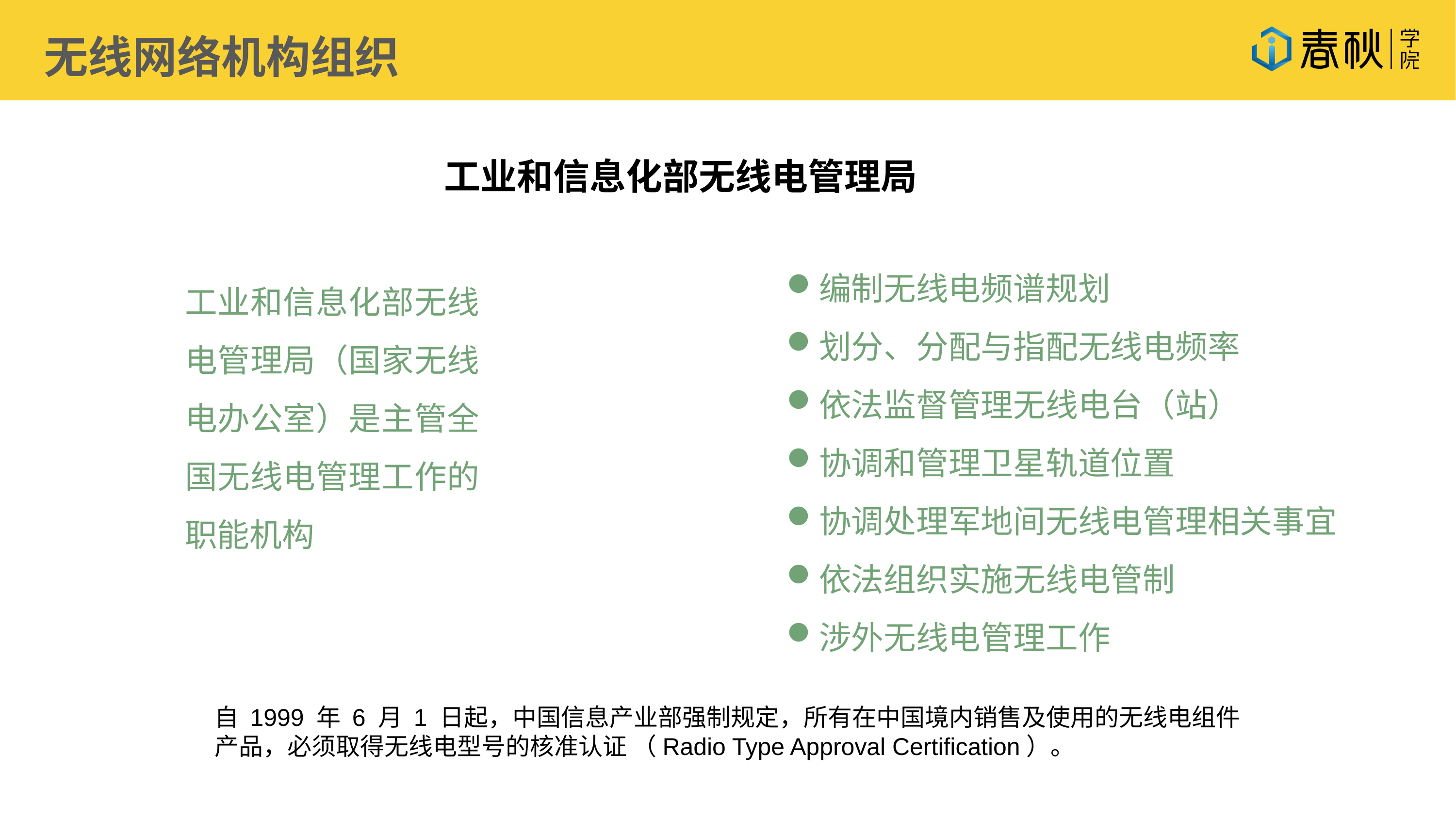

无线网络机构组织
工业和信息化部无线电管理局
编制无线电频谱规划
划分、分配与指配无线电频率
依法监督管理无线电台（站）
协调和管理卫星轨道位置
协调处理军地间无线电管理相关事宜
依法组织实施无线电管制
涉外无线电管理工作
工业和信息化部无线电管理局（国家无线电办公室）是主管全国无线电管理工作的职能机构
自 1999 年 6 月 1 日起，中国信息产业部强制规定，所有在中国境内销售及使用的无线电组件产品，必须取得无线电型号的核准认证 （Radio Type Approval Certification）。